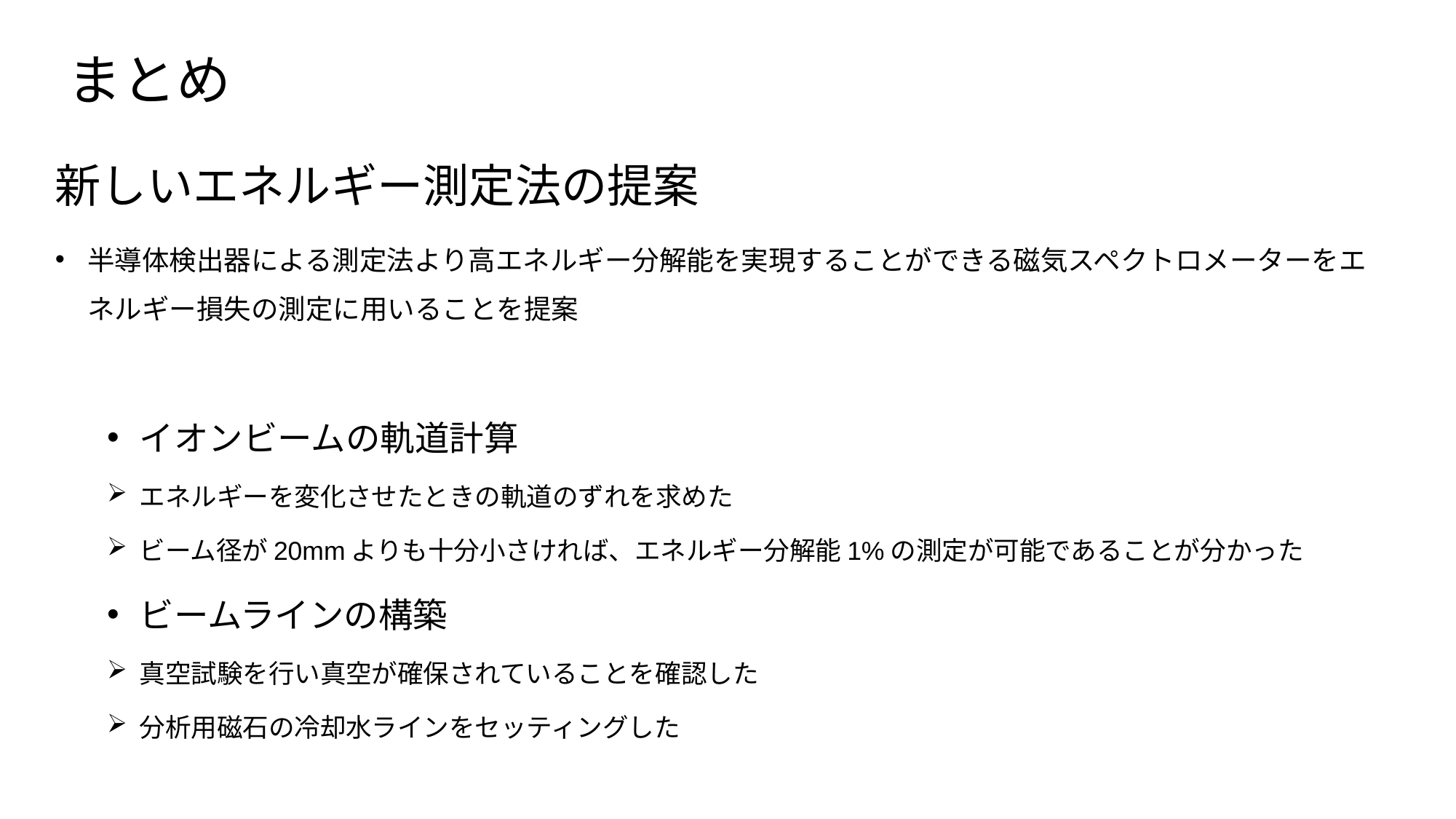

# まとめ
新しいエネルギー測定法の提案
半導体検出器による測定法より高エネルギー分解能を実現することができる磁気スペクトロメーターをエネルギー損失の測定に用いることを提案

イオンビームの軌道計算
エネルギーを変化させたときの軌道のずれを求めた
ビーム径が20mmよりも十分小さければ、エネルギー分解能1%の測定が可能であることが分かった
ビームラインの構築
真空試験を行い真空が確保されていることを確認した
分析用磁石の冷却水ラインをセッティングした